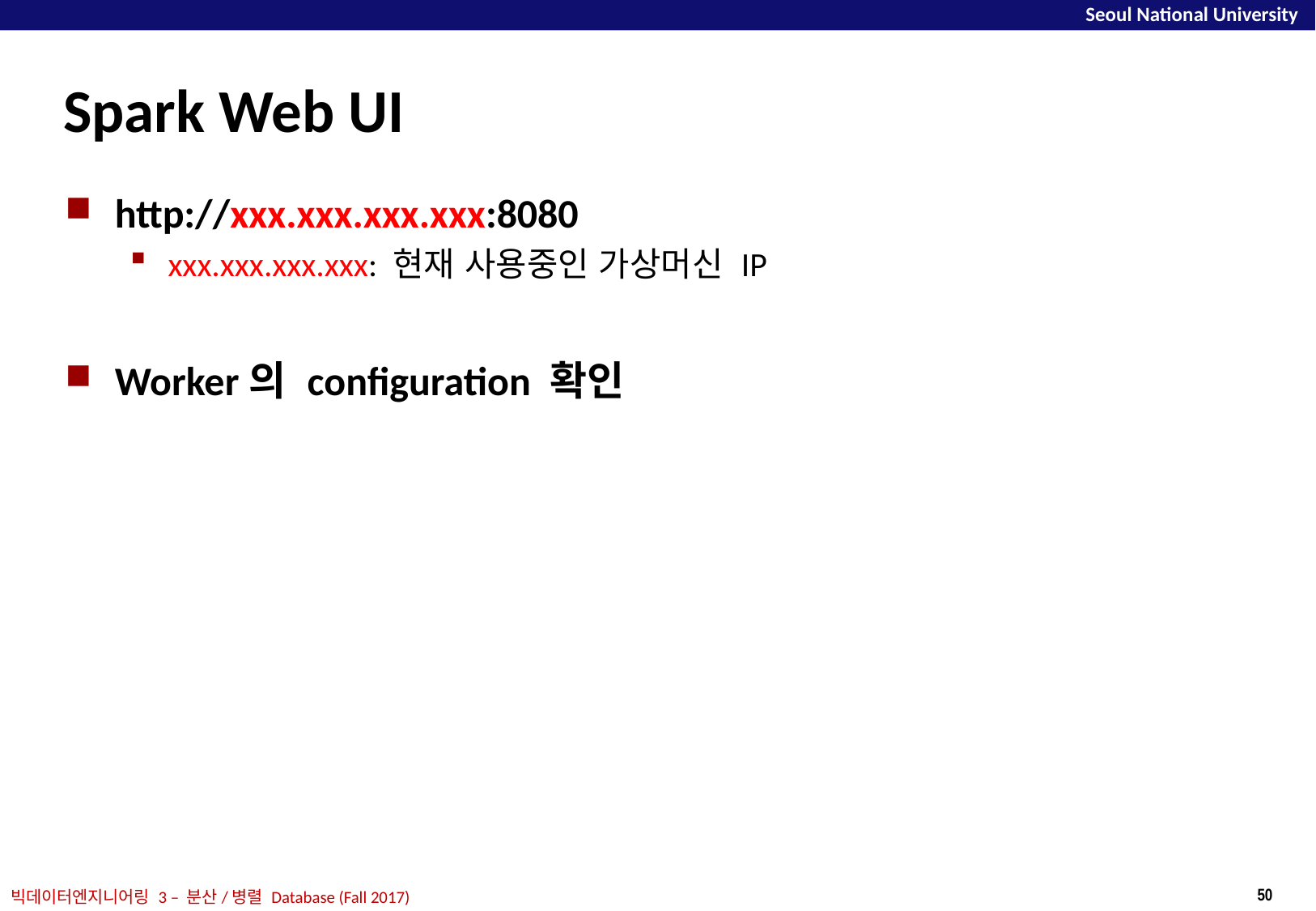

# Spark Web UI
http://xxx.xxx.xxx.xxx:8080
xxx.xxx.xxx.xxx: 현재 사용중인 가상머신 IP

Worker의 configuration 확인